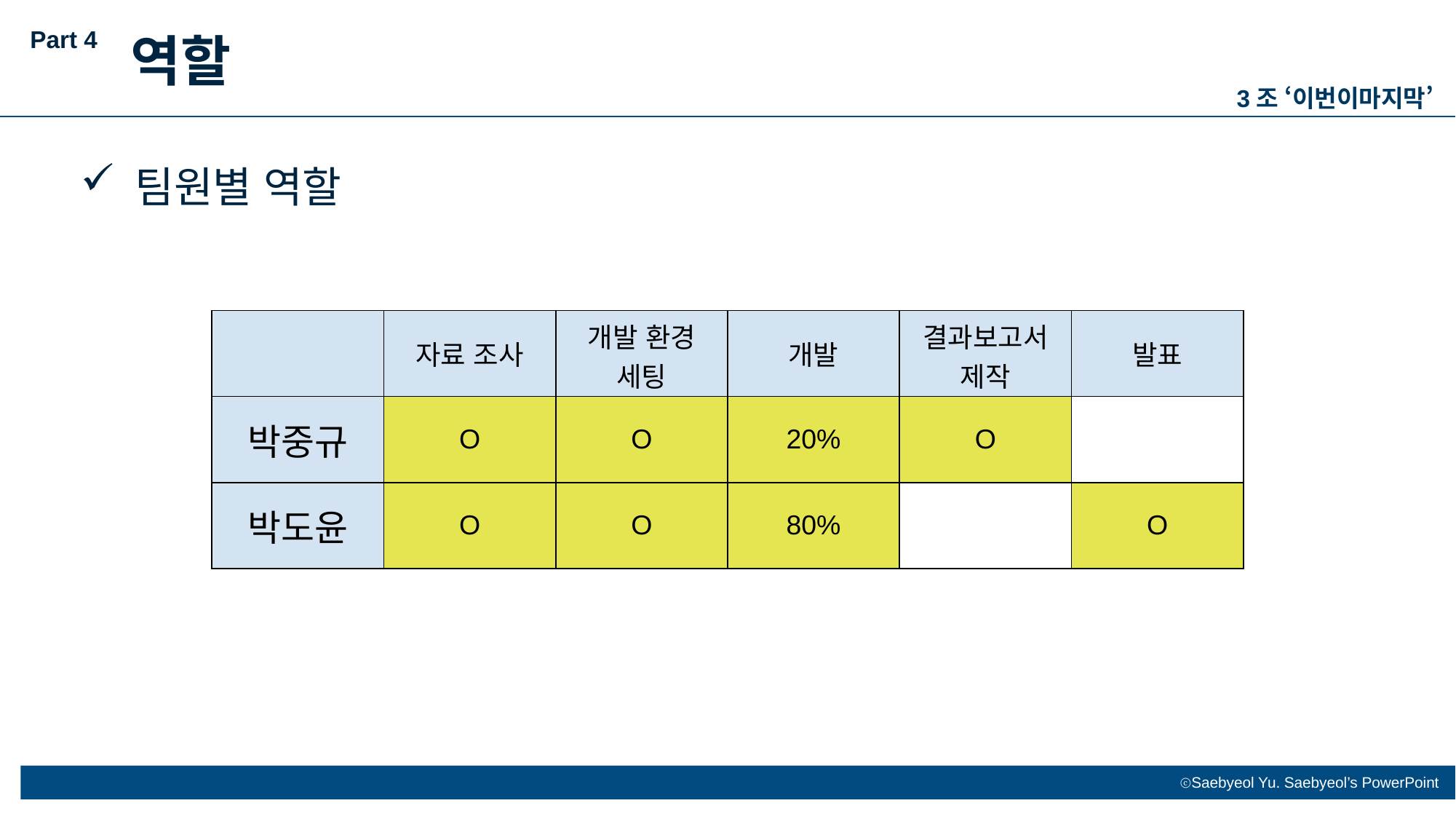

Part 4
역할
3조 ‘이번이마지막’
팀원별 역할
|  | 자료 조사 | 개발 환경 세팅 | 개발 | 결과보고서 제작 | 발표 |
| --- | --- | --- | --- | --- | --- |
| 박중규 | O | O | 20% | O |  |
| 박도윤 | O | O | 80% |  | O |